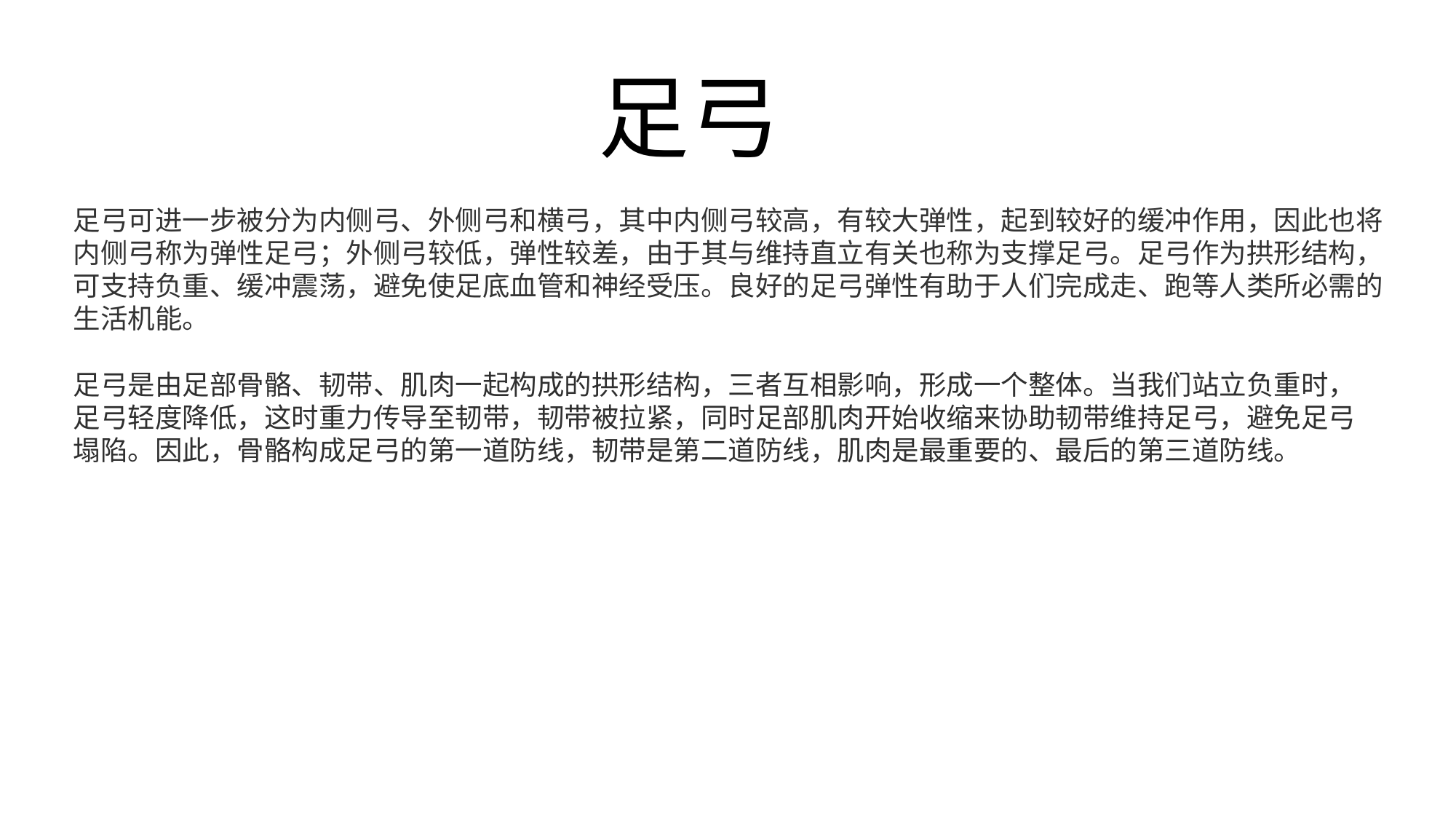

足弓
足弓可进一步被分为内侧弓、外侧弓和横弓，其中内侧弓较高，有较大弹性，起到较好的缓冲作用，因此也将内侧弓称为弹性足弓；外侧弓较低，弹性较差，由于其与维持直立有关也称为支撑足弓。足弓作为拱形结构，可支持负重、缓冲震荡，避免使足底血管和神经受压。良好的足弓弹性有助于人们完成走、跑等人类所必需的生活机能。
足弓是由足部骨骼、韧带、肌肉一起构成的拱形结构，三者互相影响，形成一个整体。当我们站立负重时，足弓轻度降低，这时重力传导至韧带，韧带被拉紧，同时足部肌肉开始收缩来协助韧带维持足弓，避免足弓塌陷。因此，骨骼构成足弓的第一道防线，韧带是第二道防线，肌肉是最重要的、最后的第三道防线。